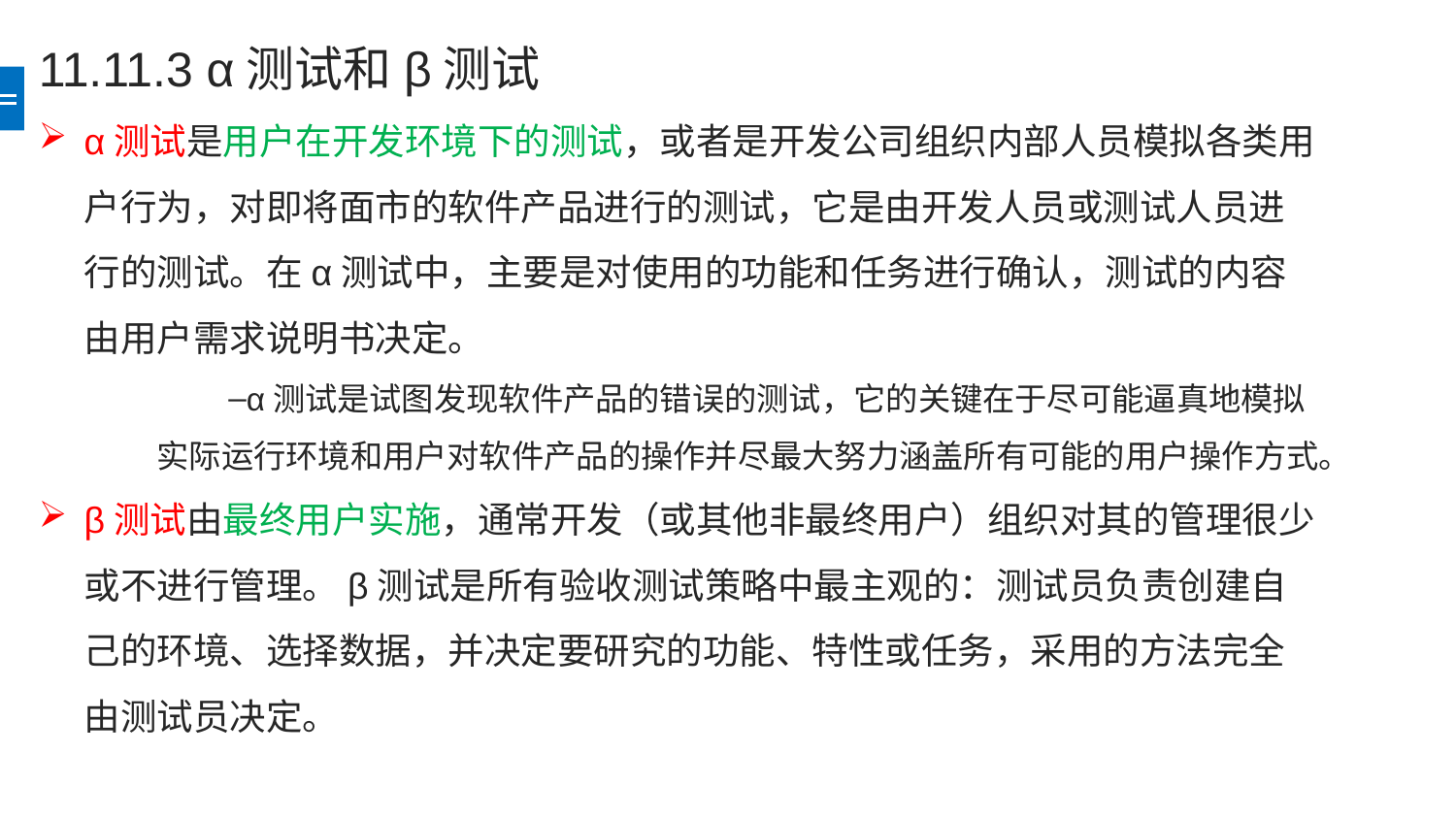

11.11.3 α测试和β测试
α测试是用户在开发环境下的测试，或者是开发公司组织内部人员模拟各类用户行为，对即将面市的软件产品进行的测试，它是由开发人员或测试人员进行的测试。在α测试中，主要是对使用的功能和任务进行确认，测试的内容由用户需求说明书决定。
α测试是试图发现软件产品的错误的测试，它的关键在于尽可能逼真地模拟实际运行环境和用户对软件产品的操作并尽最大努力涵盖所有可能的用户操作方式。
β测试由最终用户实施，通常开发（或其他非最终用户）组织对其的管理很少或不进行管理。β测试是所有验收测试策略中最主观的：测试员负责创建自己的环境、选择数据，并决定要研究的功能、特性或任务，采用的方法完全由测试员决定。